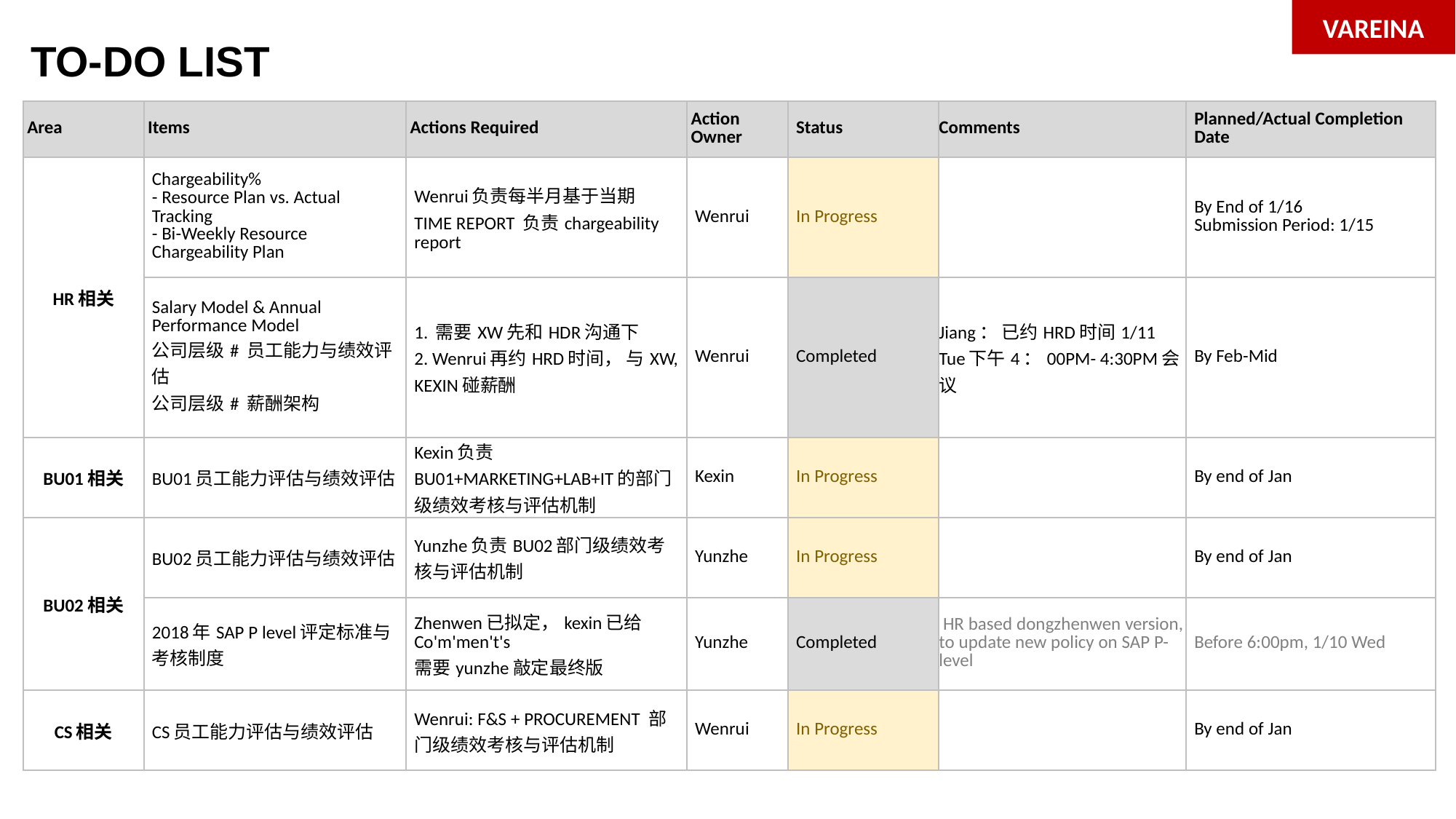

VAREINA
# TO-DO LIST
| Area | Items | Actions Required | Action Owner | Status | Comments | Planned/Actual Completion Date |
| --- | --- | --- | --- | --- | --- | --- |
| HR相关 | Chargeability% - Resource Plan vs. Actual Tracking - Bi-Weekly Resource Chargeability Plan | Wenrui负责每半月基于当期TIME REPORT 负责chargeability report | Wenrui | In Progress |  | By End of 1/16 Submission Period: 1/15 |
|  | Salary Model & Annual Performance Model 公司层级# 员工能力与绩效评估 公司层级# 薪酬架构 | 1. 需要XW先和HDR沟通下 2. Wenrui再约HRD时间， 与XW, KEXIN碰薪酬 | Wenrui | Completed | Jiang： 已约HRD时间1/11 Tue下午4：00PM- 4:30PM会议 | By Feb-Mid |
| BU01相关 | BU01员工能力评估与绩效评估 | Kexin负责BU01+MARKETING+LAB+IT的部门级绩效考核与评估机制 | Kexin | In Progress |  | By end of Jan |
| BU02相关 | BU02员工能力评估与绩效评估 | Yunzhe负责BU02部门级绩效考核与评估机制 | Yunzhe | In Progress |  | By end of Jan |
|  | 2018年SAP P level评定标准与考核制度 | Zhenwen已拟定，kexin已给Co'm'men't's 需要yunzhe敲定最终版 | Yunzhe | Completed | HR based dongzhenwen version, to update new policy on SAP P-level | Before 6:00pm, 1/10 Wed |
| CS相关 | CS员工能力评估与绩效评估 | Wenrui: F&S + PROCUREMENT 部门级绩效考核与评估机制 | Wenrui | In Progress |  | By end of Jan |